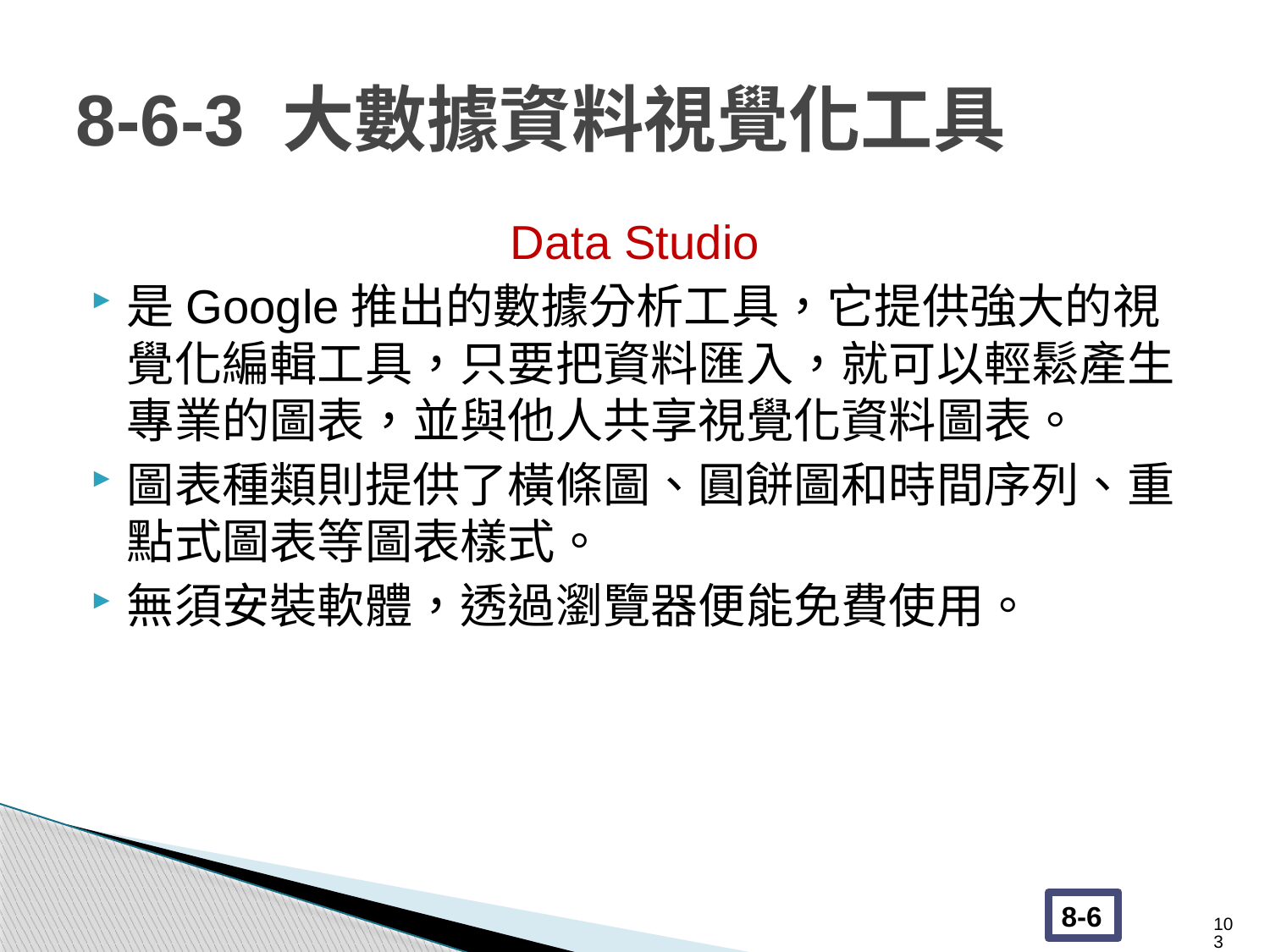

# 8-6-3 大數據資料視覺化工具
Data Studio
是Google推出的數據分析工具，它提供強大的視覺化編輯工具，只要把資料匯入，就可以輕鬆產生專業的圖表，並與他人共享視覺化資料圖表。
圖表種類則提供了橫條圖、圓餅圖和時間序列、重點式圖表等圖表樣式。
無須安裝軟體，透過瀏覽器便能免費使用。
103